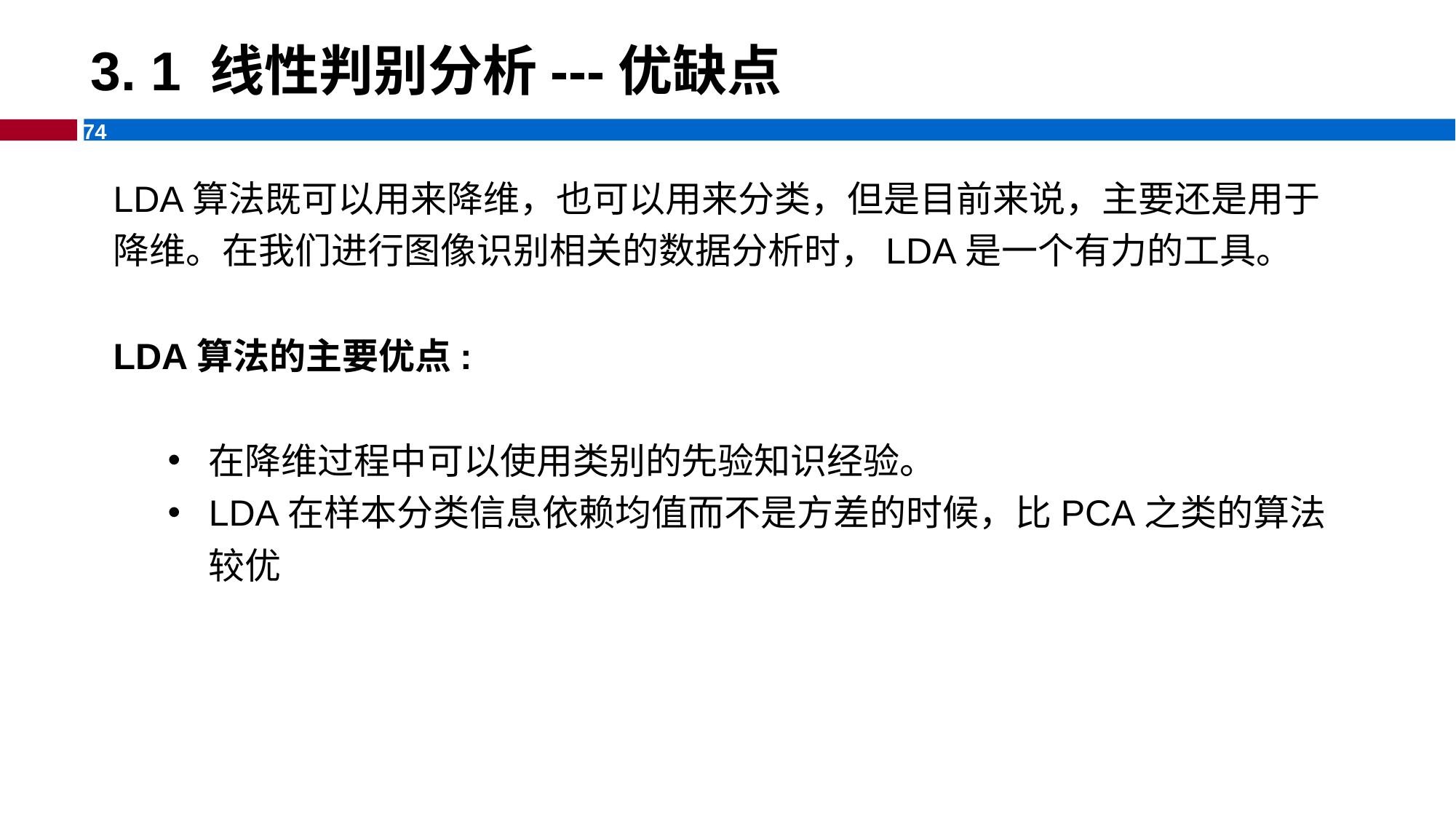

# 3. 1 线性判别分析---优缺点
LDA算法既可以用来降维，也可以用来分类，但是目前来说，主要还是用于降维。在我们进行图像识别相关的数据分析时，LDA是一个有力的工具。

LDA算法的主要优点:

在降维过程中可以使用类别的先验知识经验。
LDA在样本分类信息依赖均值而不是方差的时候，比PCA之类的算法较优